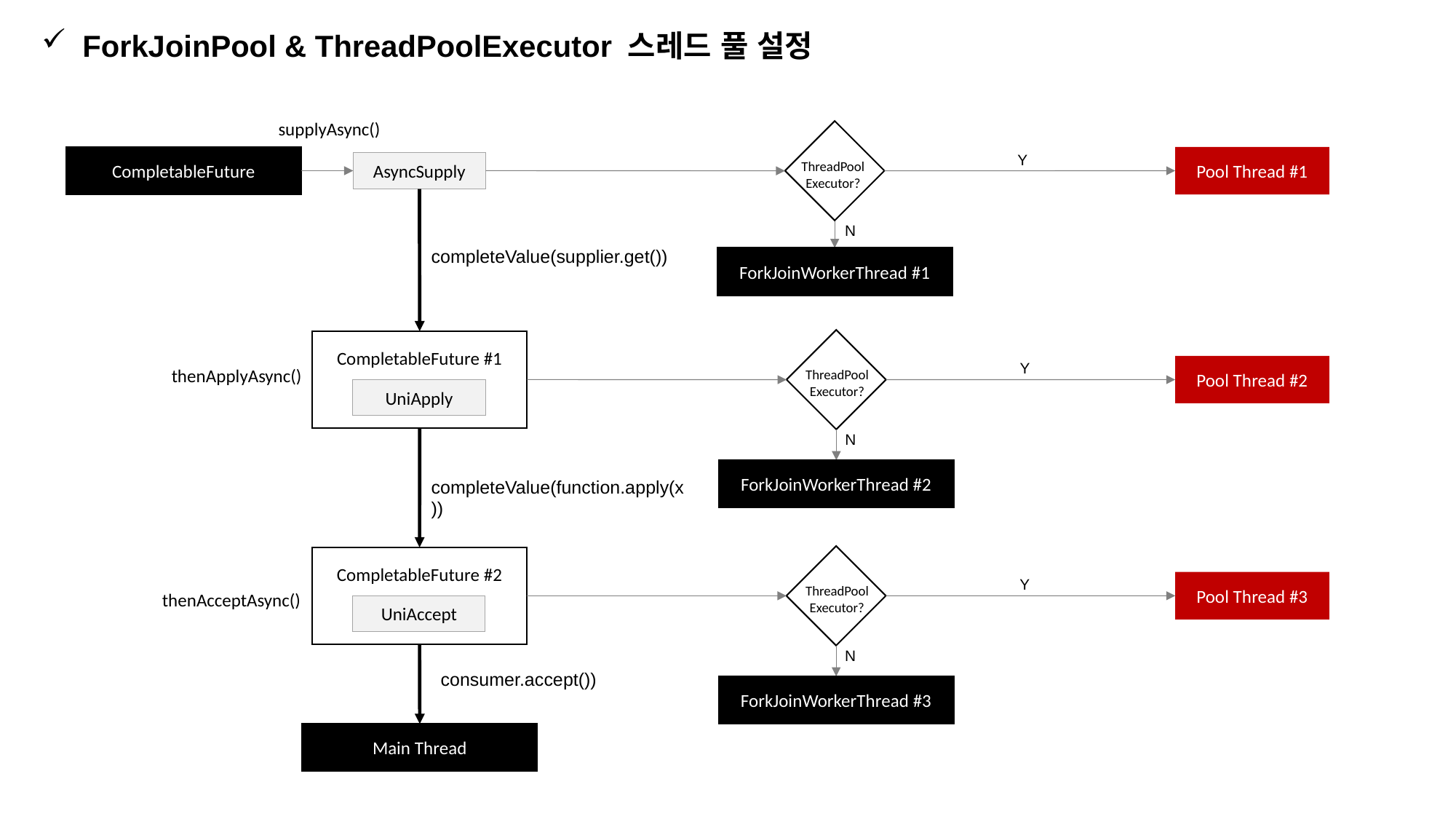

ForkJoinPool & ThreadPoolExecutor 스레드 풀 설정
supplyAsync()

Y
CompletableFuture
Pool Thread #1
AsyncSupply
ThreadPool
Executor?
N
completeValue(supplier.get())
ForkJoinWorkerThread #1

CompletableFuture #1

Y
Pool Thread #2
thenApplyAsync()
ThreadPool
Executor?
UniApply
N
ForkJoinWorkerThread #2
completeValue(function.apply(x))

CompletableFuture #2

Y
Pool Thread #3
ThreadPool
Executor?
thenAcceptAsync()
UniAccept
N
consumer.accept())
ForkJoinWorkerThread #3
Main Thread